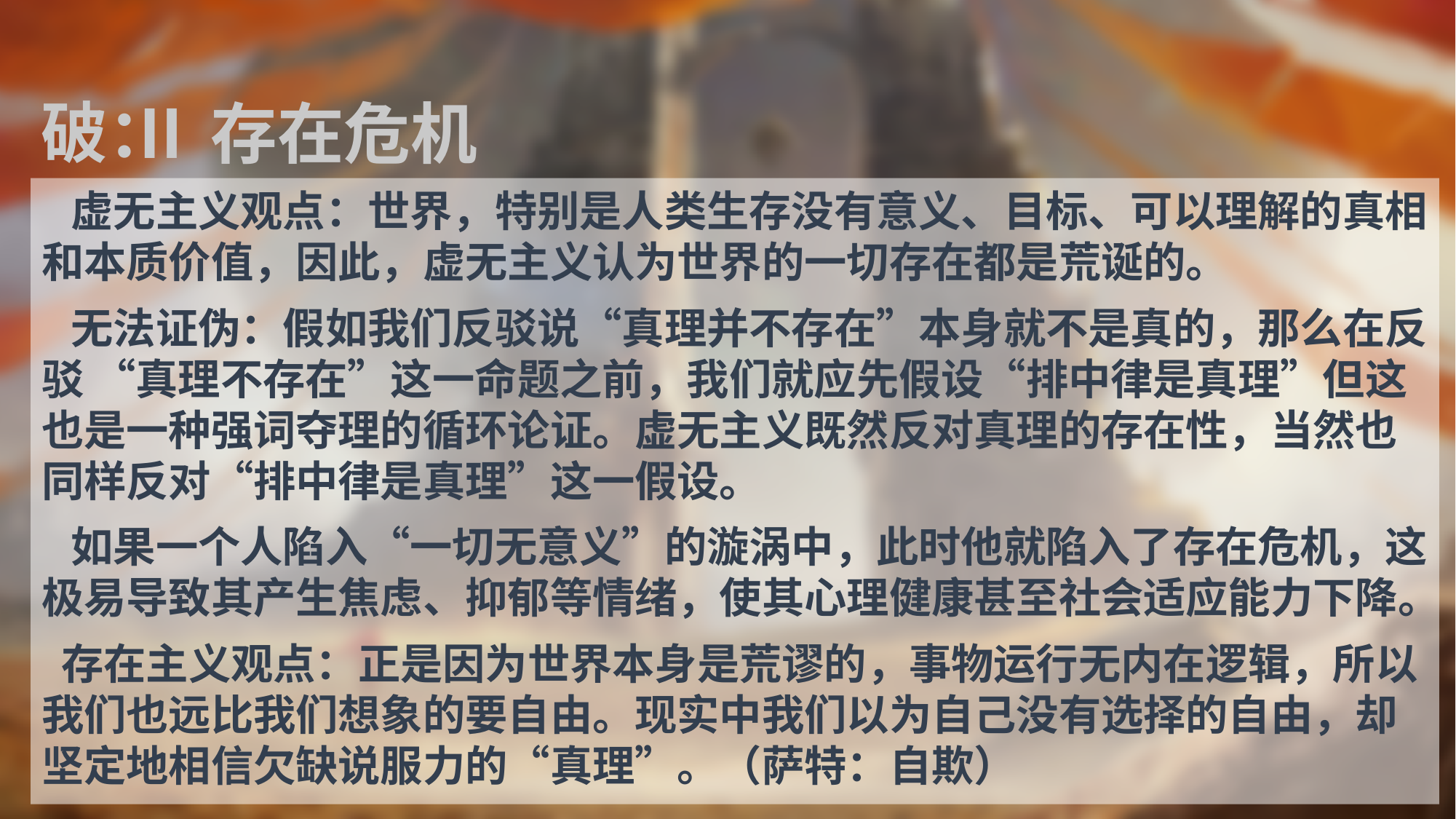

# Ⅱ存在危机
破：

  虚无主义观点：世界，特别是人类生存没有意义、目标、可以理解的真相和本质价值，因此，虚无主义认为世界的一切存在都是荒诞的。
  无法证伪：假如我们反驳说“真理并不存在”本身就不是真的，那么在反驳 “真理不存在”这一命题之前，我们就应先假设“排中律是真理”但这也是一种强词夺理的循环论证。虚无主义既然反对真理的存在性，当然也同样反对“排中律是真理”这一假设。
  如果一个人陷入“一切无意义”的漩涡中，此时他就陷入了存在危机，这极易导致其产生焦虑、抑郁等情绪，使其心理健康甚至社会适应能力下降。
 存在主义观点：正是因为世界本身是荒谬的，事物运行无内在逻辑，所以我们也远比我们想象的要自由。现实中我们以为自己没有选择的自由，却坚定地相信欠缺说服力的“真理”。（萨特：自欺）